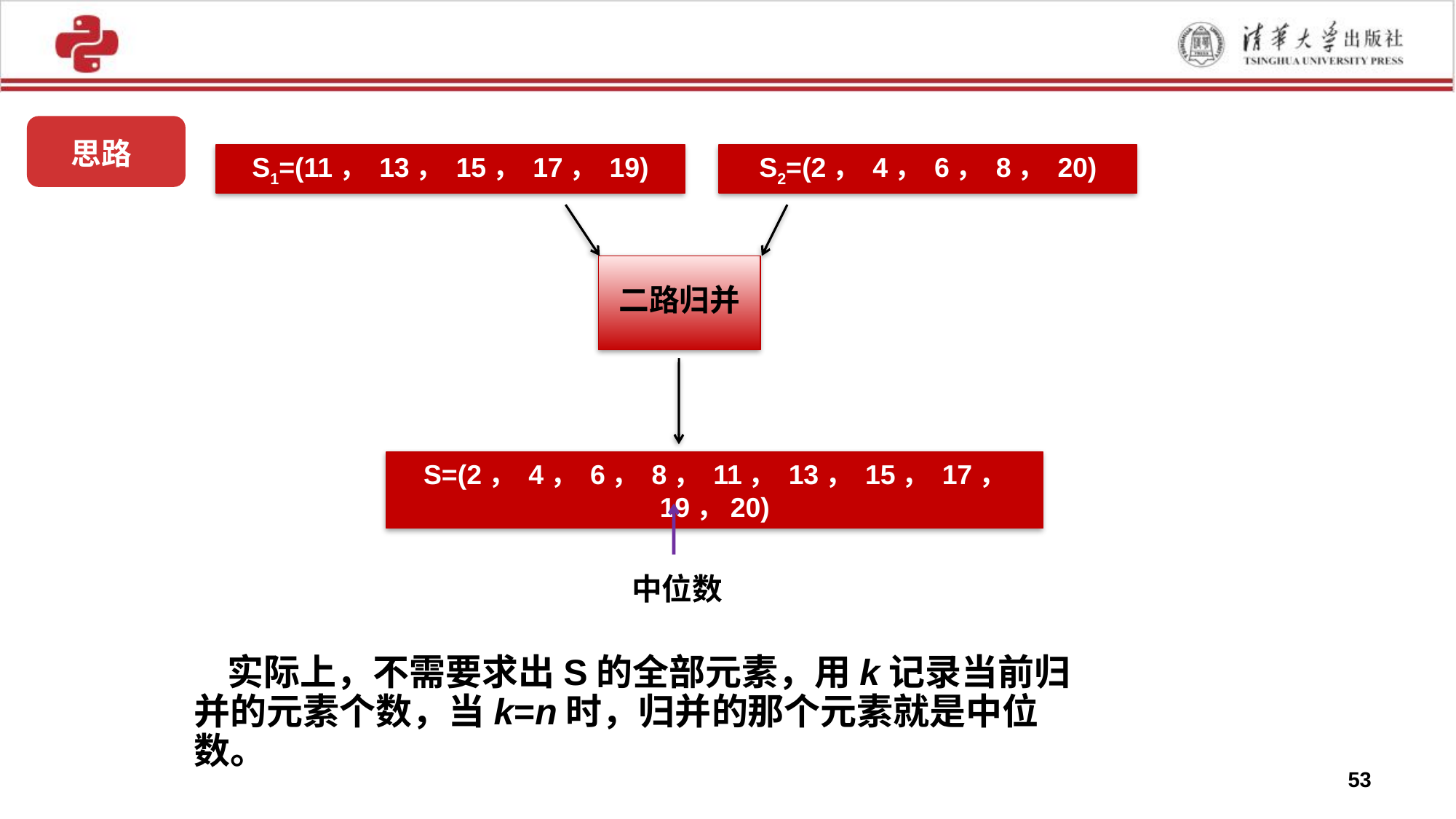

思路
S1=(11， 13， 15， 17， 19)
S2=(2， 4， 6， 8， 20)
二路归并
S=(2， 4， 6， 8， 11， 13， 15， 17， 19，20)
中位数
   实际上，不需要求出S的全部元素，用k记录当前归并的元素个数，当k=n时，归并的那个元素就是中位数。
53